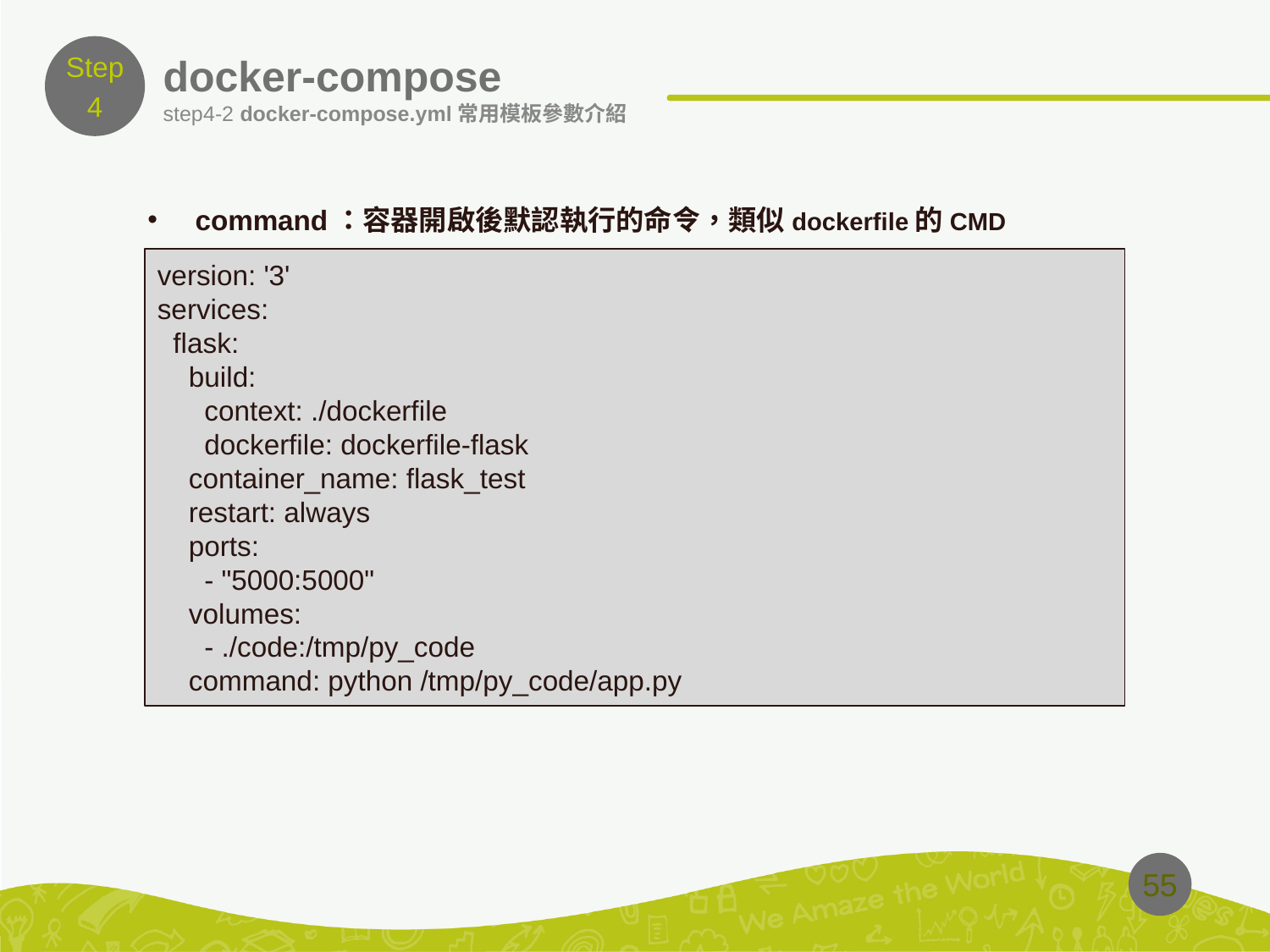

Step
4
# docker-compose
step4-2 docker-compose.yml常用模板參數介紹
command：容器開啟後默認執行的命令，類似dockerfile的CMD
version: '3'
services:
  flask:
    build:
      context: ./dockerfile
      dockerfile: dockerfile-flask
    container_name: flask_test
    restart: always
    ports:
      - "5000:5000"
    volumes:
      - ./code:/tmp/py_code
    command: python /tmp/py_code/app.py
55